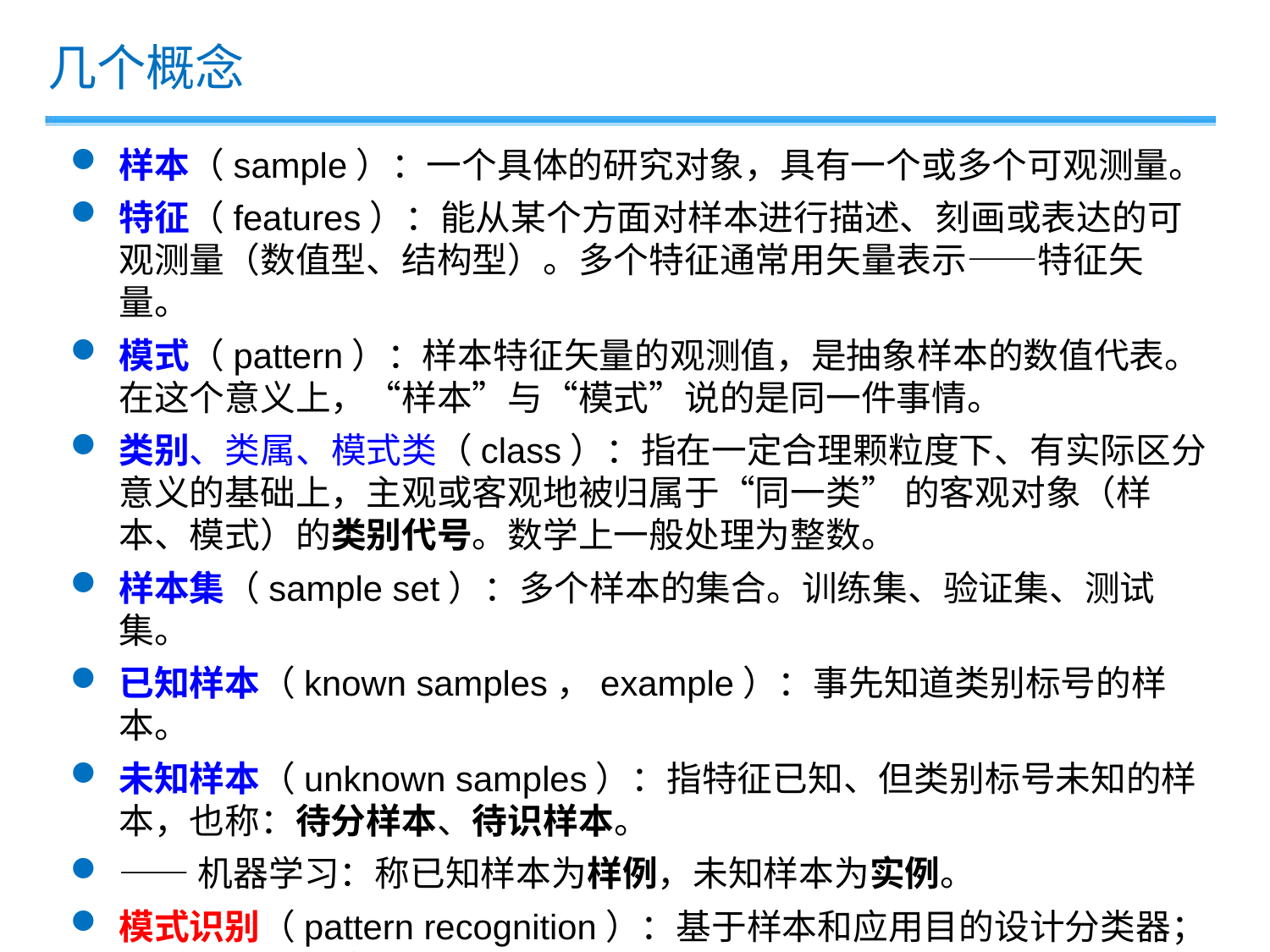

几个概念
样本（sample）：一个具体的研究对象，具有一个或多个可观测量。
特征（features）：能从某个方面对样本进行描述、刻画或表达的可观测量（数值型、结构型）。多个特征通常用矢量表示——特征矢量。
模式（pattern）：样本特征矢量的观测值，是抽象样本的数值代表。在这个意义上，“样本”与“模式”说的是同一件事情。
类别、类属、模式类（class）：指在一定合理颗粒度下、有实际区分意义的基础上，主观或客观地被归属于“同一类” 的客观对象（样本、模式）的类别代号。数学上一般处理为整数。
样本集（sample set）：多个样本的集合。训练集、验证集、测试集。
已知样本（known samples，example）：事先知道类别标号的样本。
未知样本（unknown samples）：指特征已知、但类别标号未知的样本，也称：待分样本、待识样本。
——机器学习：称已知样本为样例，未知样本为实例。
模式识别（pattern recognition）：基于样本和应用目的设计分类器；并对性能进行验证，进行必要优化；最后用分类器对未知类属样本进行类属判定。识别，不是宽泛的认识或理解，而是对类别判定。